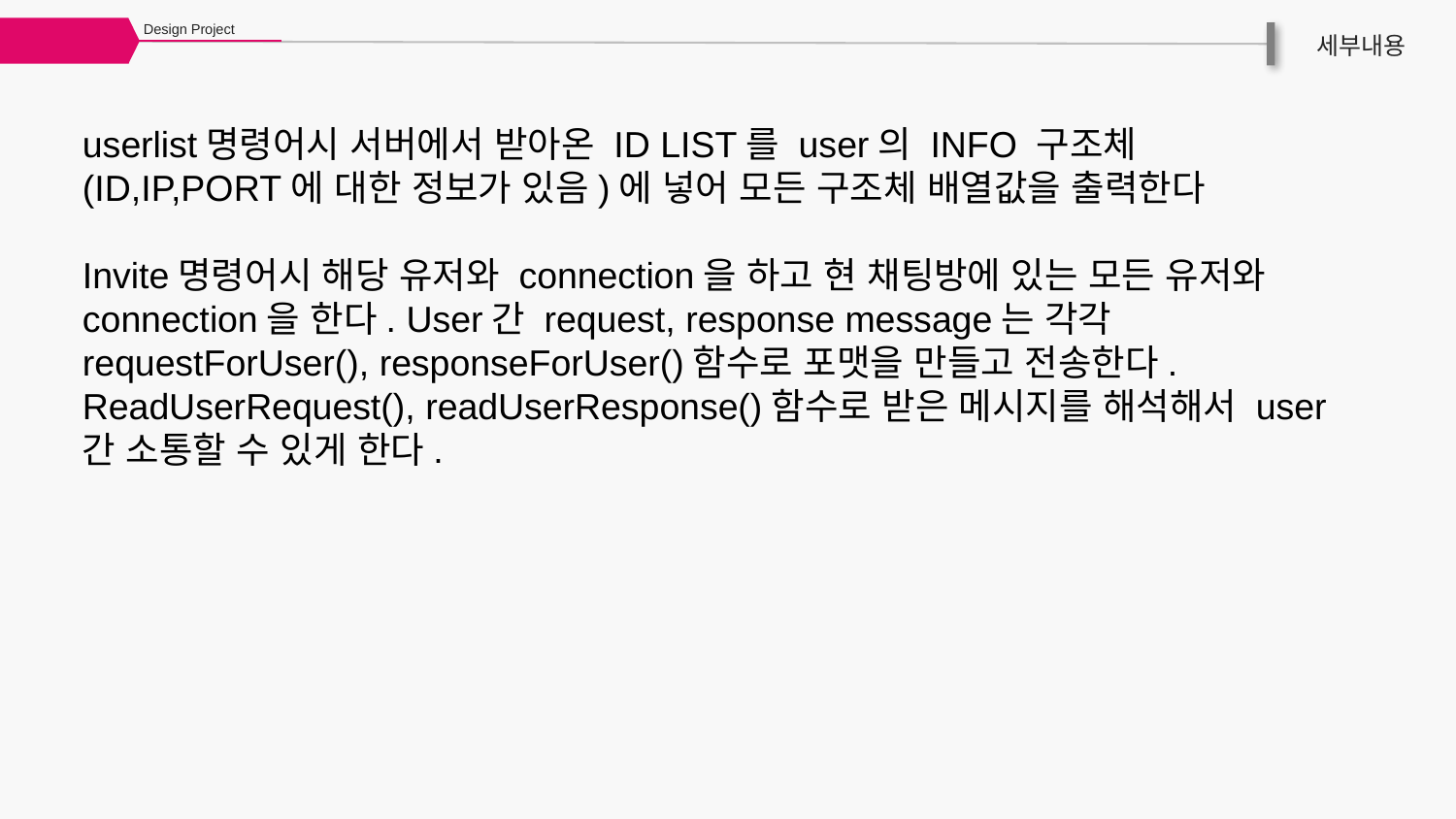

Design Project

세부내용

userlist명령어시 서버에서 받아온 ID LIST를 user의 INFO 구조체(ID,IP,PORT에 대한 정보가 있음)에 넣어 모든 구조체 배열값을 출력한다

Invite명령어시 해당 유저와 connection을 하고 현 채팅방에 있는 모든 유저와 connection을 한다. User간 request, response message는 각각 requestForUser(), responseForUser()함수로 포맷을 만들고 전송한다.
ReadUserRequest(), readUserResponse()함수로 받은 메시지를 해석해서 user간 소통할 수 있게 한다.